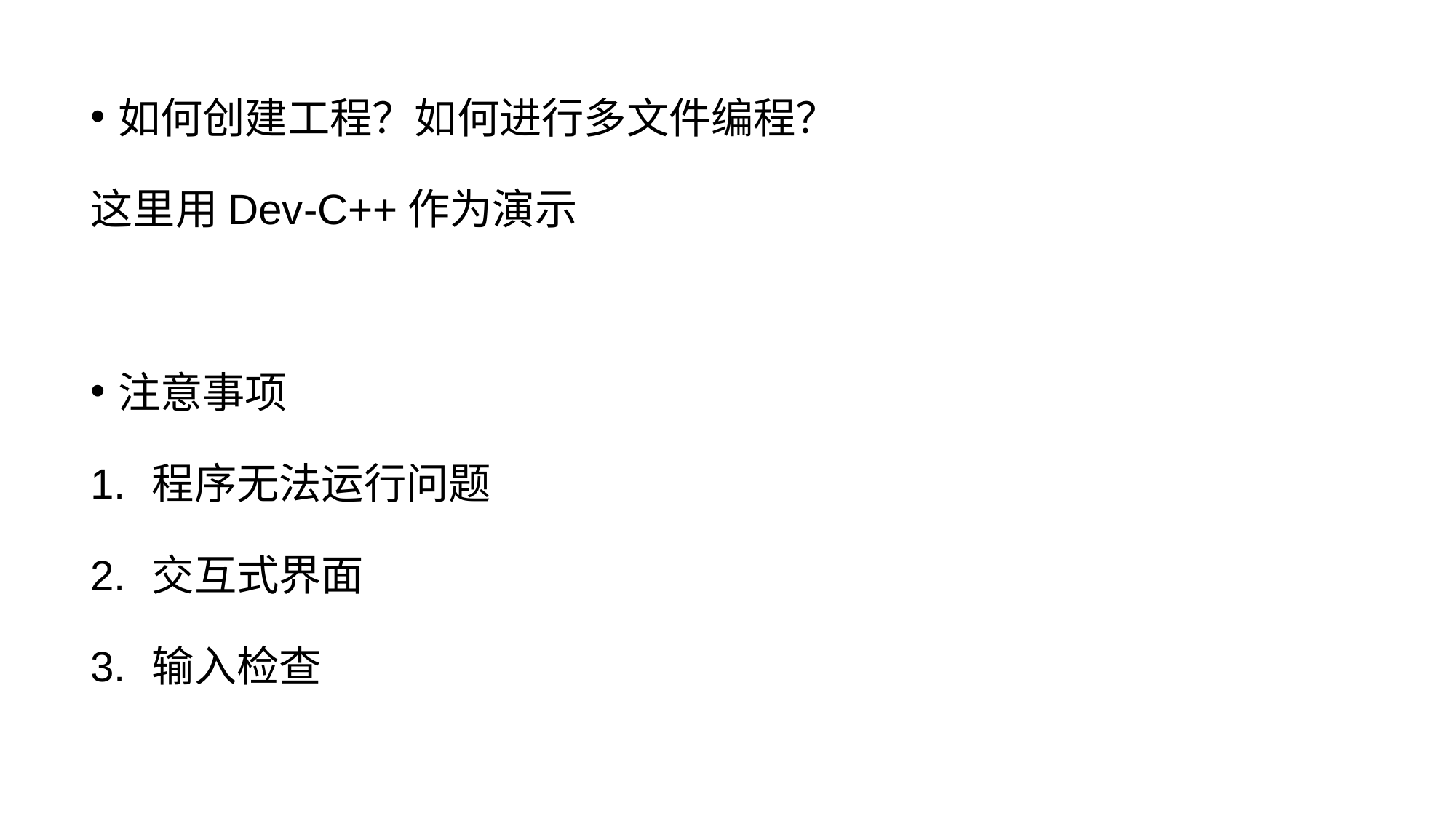

如何创建工程？如何进行多文件编程？
这里用Dev-C++作为演示

注意事项
程序无法运行问题
交互式界面
输入检查